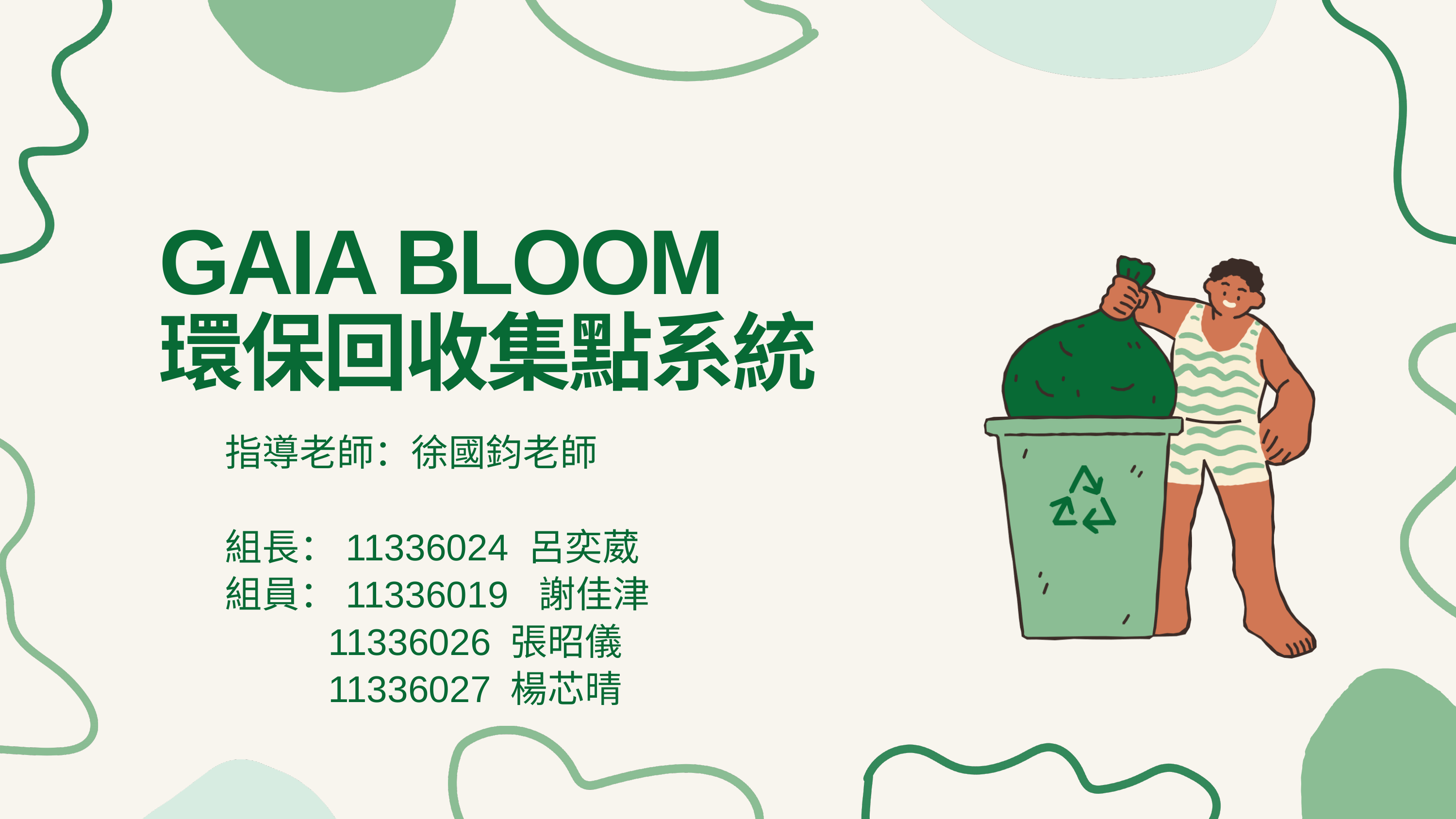

GAIA BLOOM

環保回收集點系統

指導老師：徐國鈞老師

組長：11336024 呂奕葳
組員：11336019  謝佳津
          11336026 張昭儀
          11336027 楊芯晴